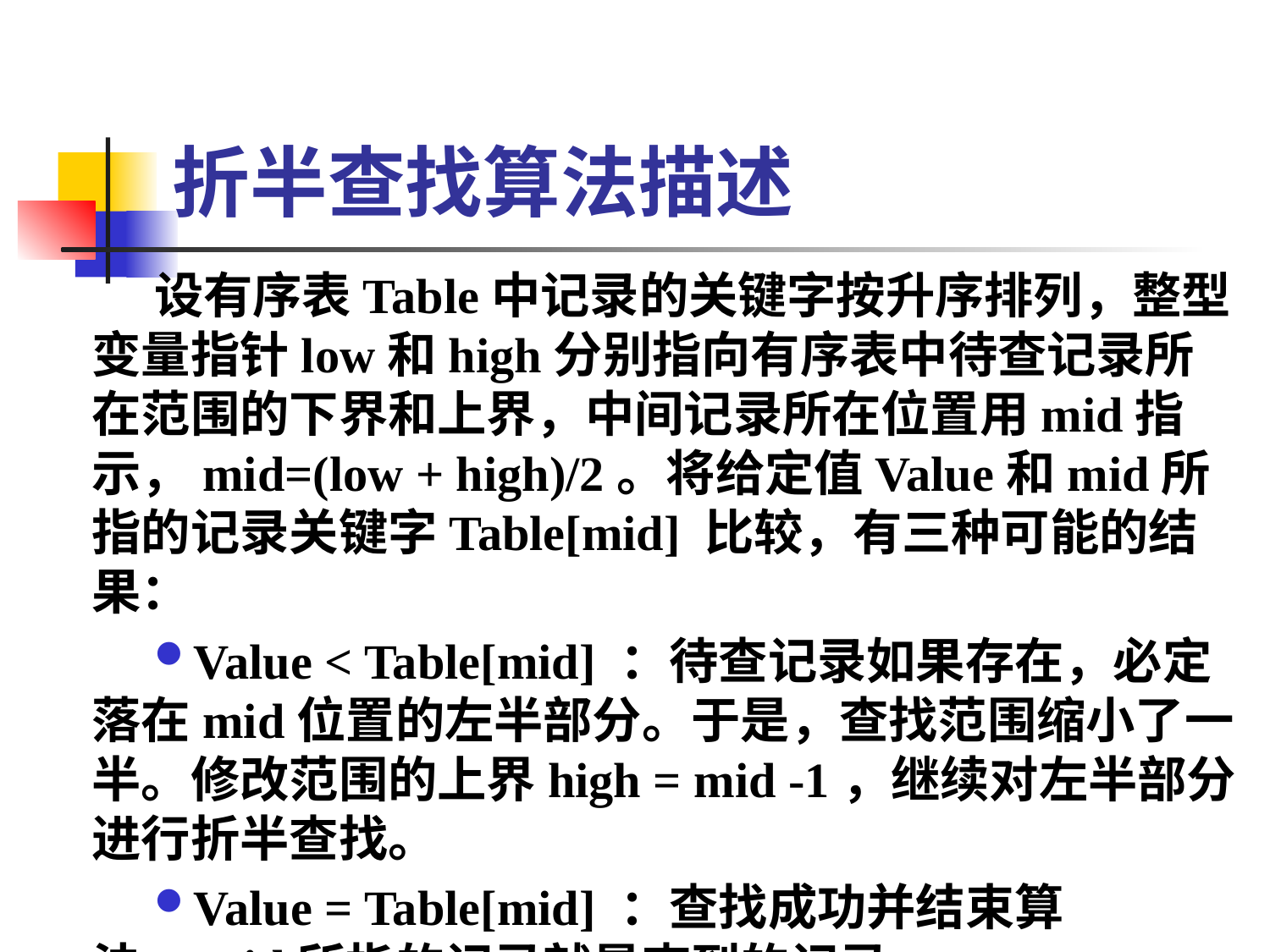

# 折半查找算法描述
设有序表Table中记录的关键字按升序排列，整型变量指针low和high分别指向有序表中待查记录所在范围的下界和上界，中间记录所在位置用mid指示，mid=(low + high)/2。将给定值Value和mid所指的记录关键字Table[mid] 比较，有三种可能的结果：
Value < Table[mid] ：待查记录如果存在，必定落在mid位置的左半部分。于是，查找范围缩小了一半。修改范围的上界high = mid -1，继续对左半部分进行折半查找。
Value = Table[mid] ：查找成功并结束算法，mid所指的记录就是查到的记录。

19